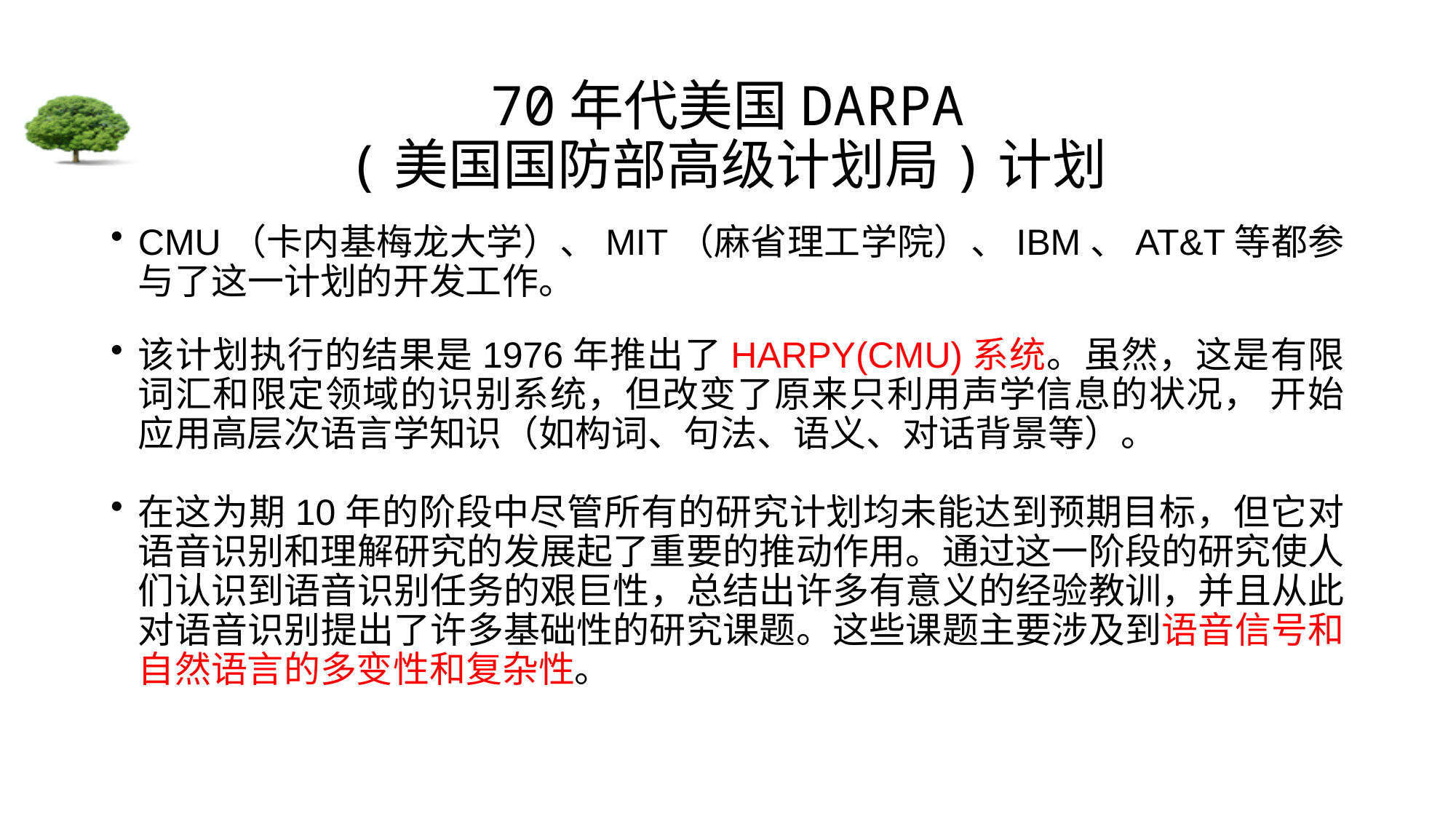

# 70年代美国DARPA (美国国防部高级计划局)计划
CMU（卡内基梅龙大学）、MIT（麻省理工学院）、IBM、AT&T等都参 与了这一计划的开发工作。

该计划执行的结果是1976年推出了HARPY(CMU)系统。虽然，这是有限词汇和限定领域的识别系统，但改变了原来只利用声学信息的状况， 开始应用高层次语言学知识（如构词、句法、语义、对话背景等）。

在这为期10年的阶段中尽管所有的研究计划均未能达到预期目标，但它对语音识别和理解研究的发展起了重要的推动作用。通过这一阶段的研究使人们认识到语音识别任务的艰巨性，总结出许多有意义的经验教训，并且从此对语音识别提出了许多基础性的研究课题。这些课题主要涉及到语音信号和自然语言的多变性和复杂性。